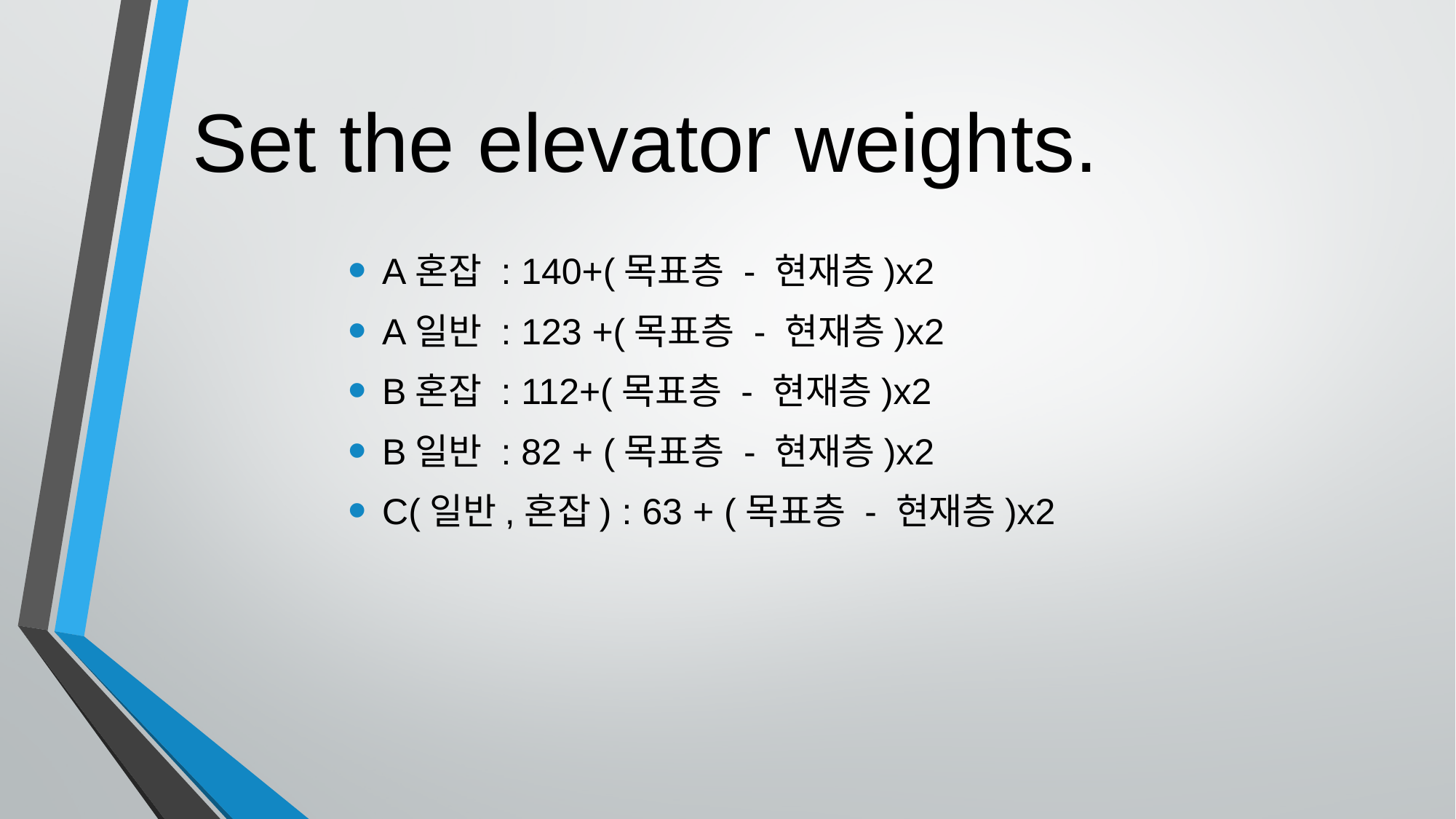

# Set the elevator weights.
A혼잡 : 140+(목표층 - 현재층)x2
A일반 : 123 +(목표층 - 현재층)x2
B혼잡 : 112+(목표층 - 현재층)x2
B일반 : 82 + (목표층 - 현재층)x2
C(일반,혼잡) : 63 + (목표층 - 현재층)x2